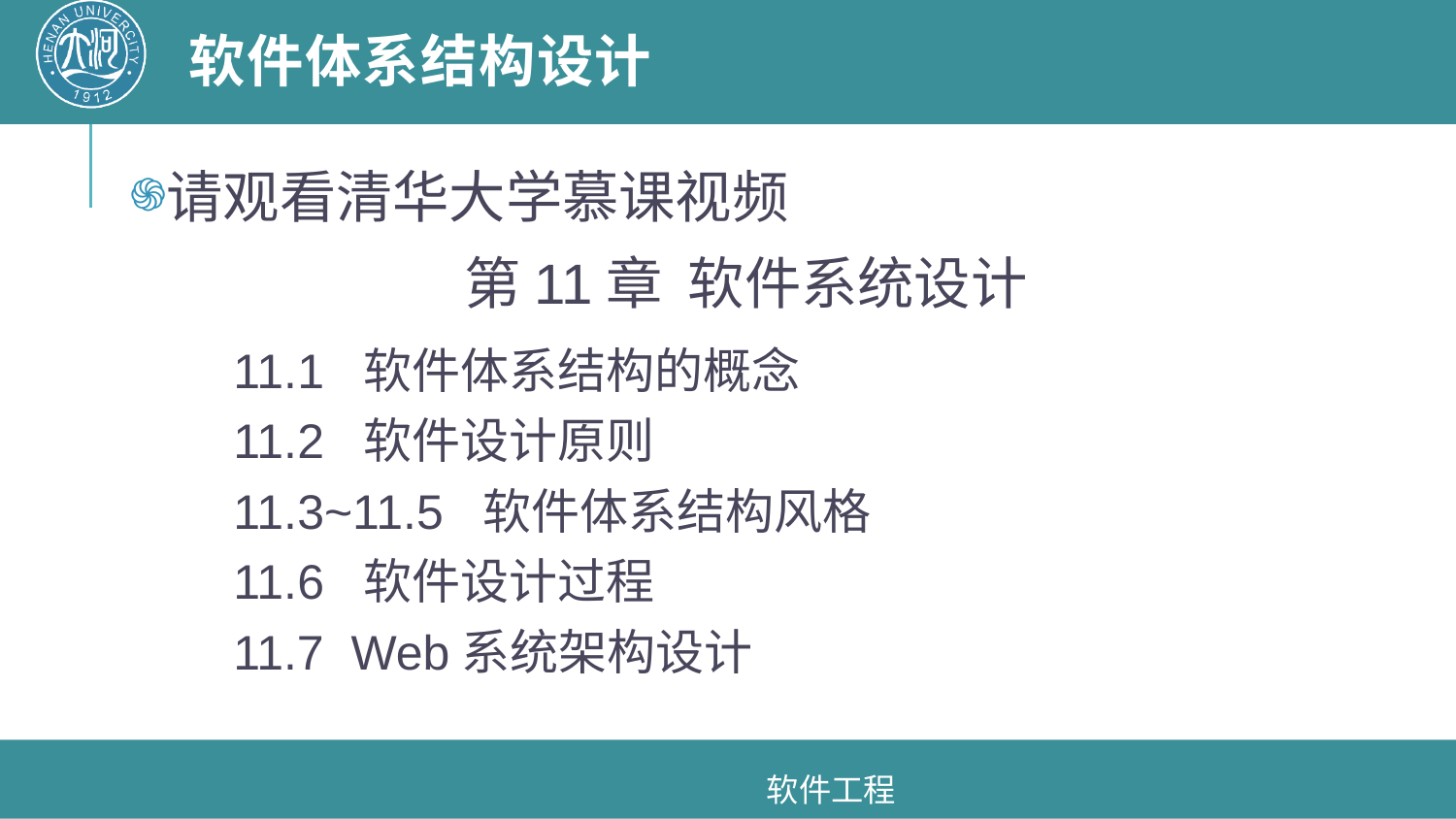

# 软件体系结构设计
请观看清华大学慕课视频
第11章  软件系统设计
11.1  软件体系结构的概念
11.2  软件设计原则
11.3~11.5  软件体系结构风格
11.6  软件设计过程
11.7  Web系统架构设计

软件工程
37